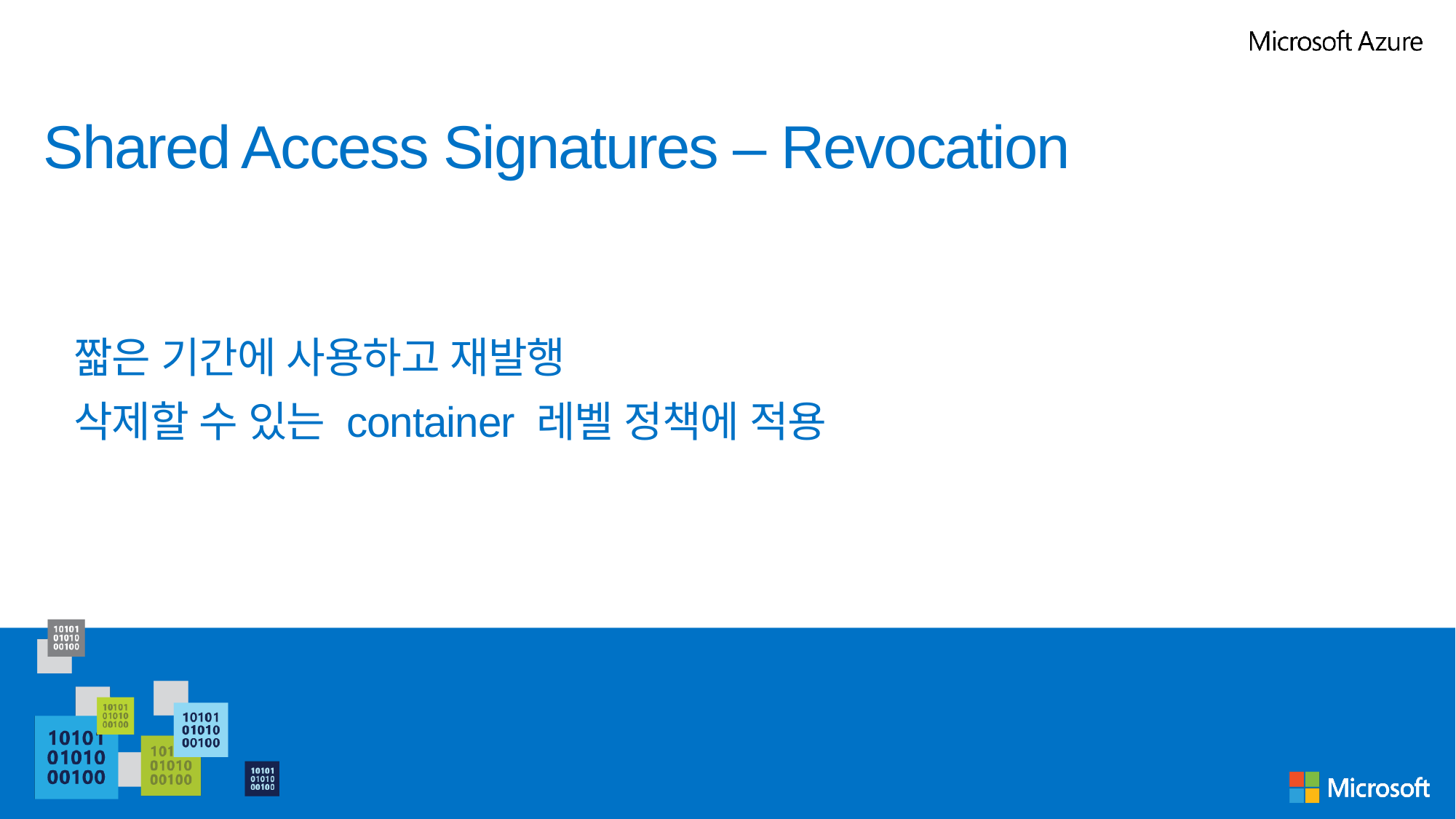

# Shared Access Signatures – Revocation

짧은 기간에 사용하고 재발행
삭제할 수 있는 container 레벨 정책에 적용